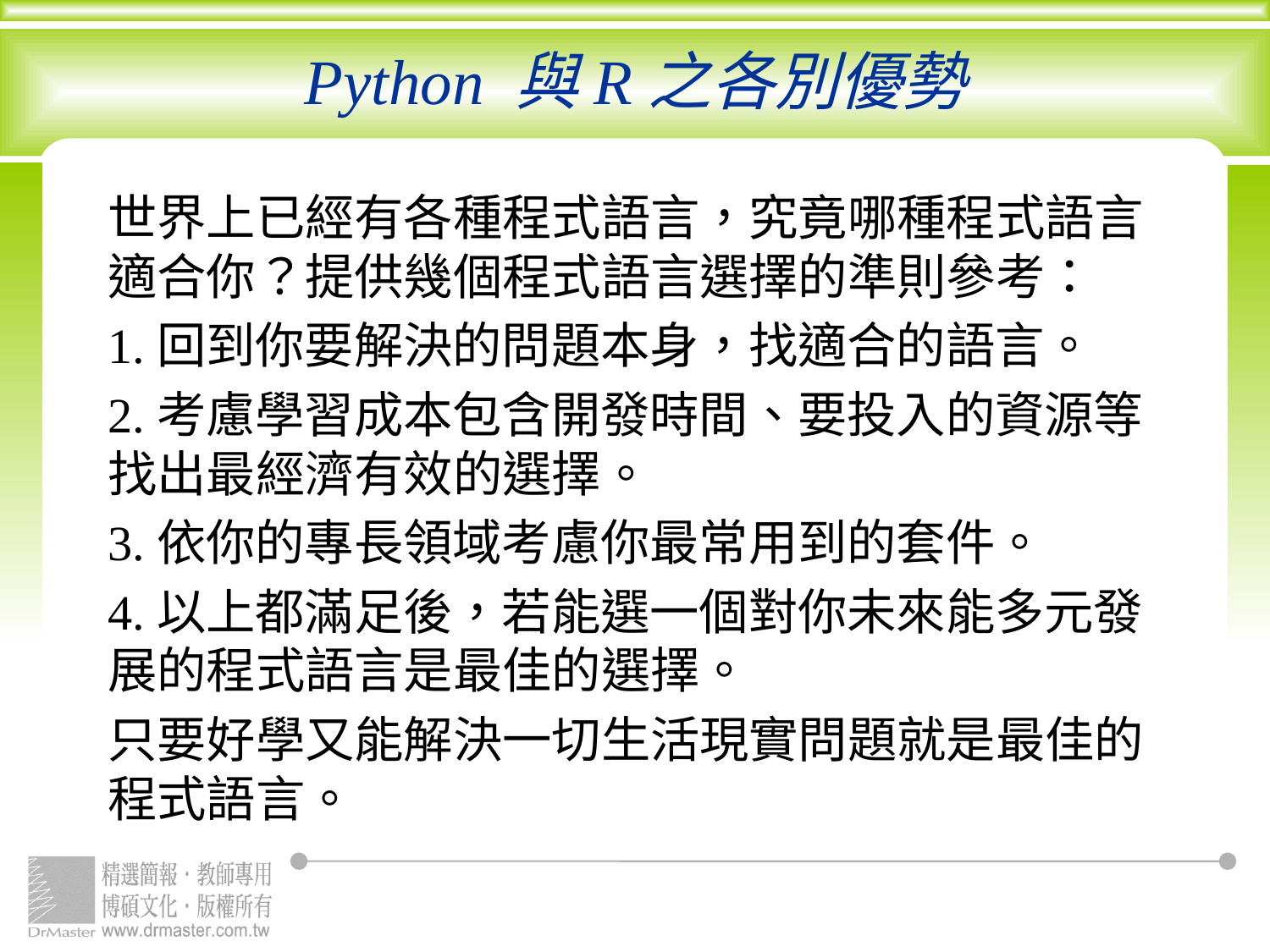

# Python 與R之各別優勢
世界上已經有各種程式語言，究竟哪種程式語言適合你？提供幾個程式語言選擇的準則參考：
1.回到你要解決的問題本身，找適合的語言。
2.考慮學習成本包含開發時間、要投入的資源等找出最經濟有效的選擇。
3.依你的專長領域考慮你最常用到的套件。
4.以上都滿足後，若能選一個對你未來能多元發展的程式語言是最佳的選擇。
只要好學又能解決一切生活現實問題就是最佳的程式語言。